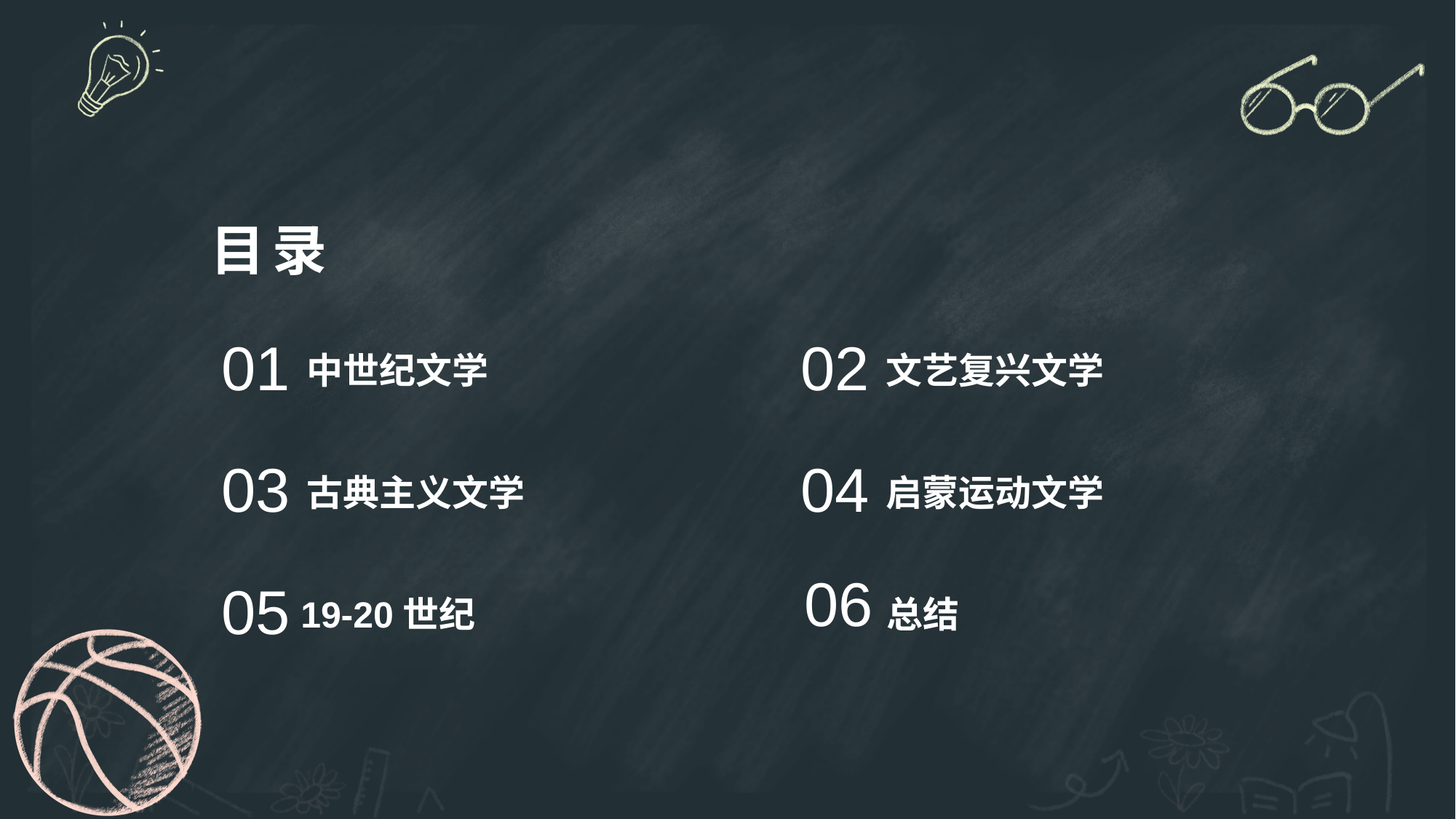

# 目录
01
中世纪文学
02
文艺复兴文学
03
古典主义文学
04
启蒙运动文学
06
05
19-20世纪
总结